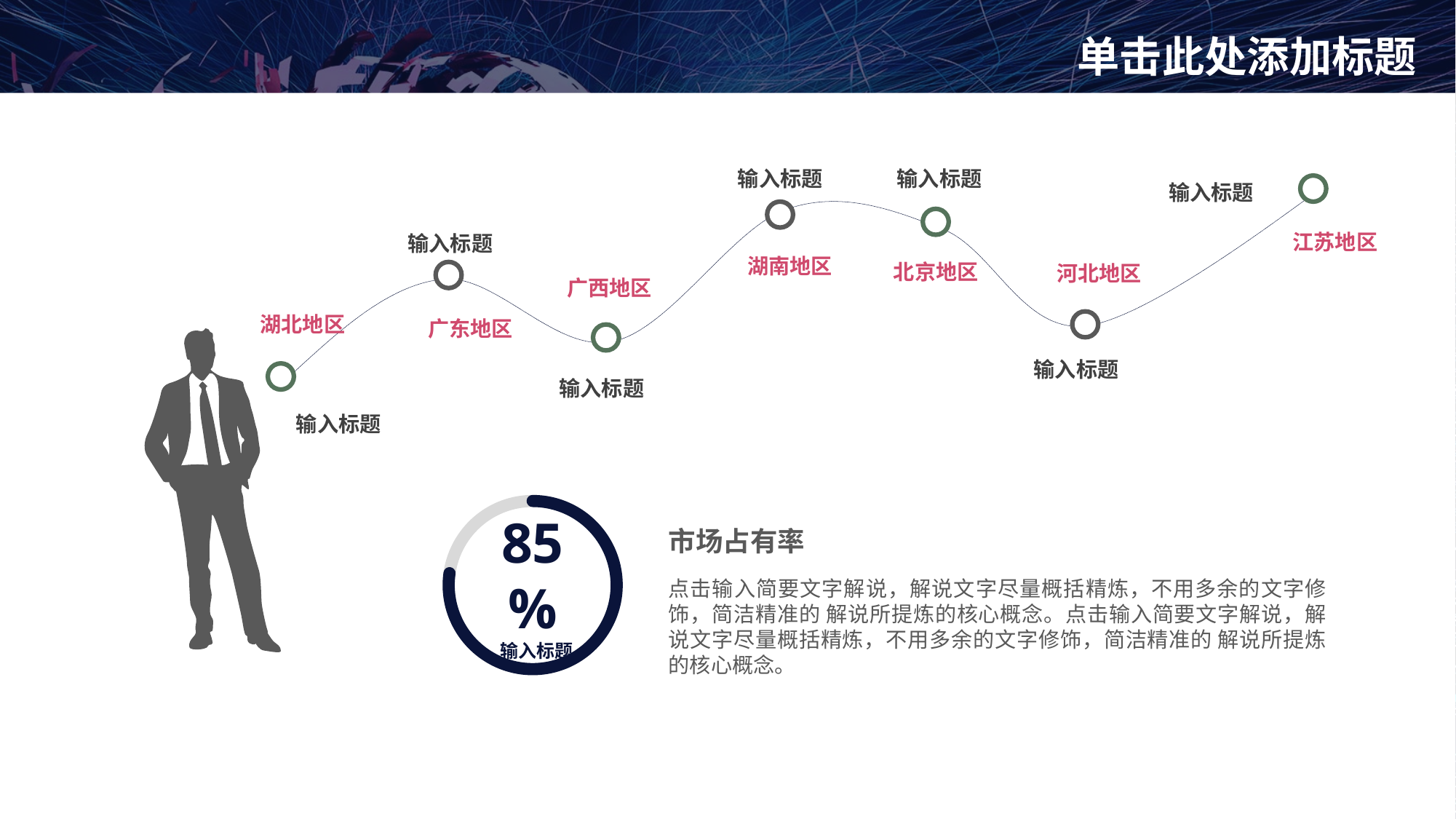

# 单击此处添加标题
输入标题
输入标题
输入标题

江苏地区
输入标题
湖南地区
北京地区
河北地区

广西地区
湖北地区
广东地区

输入标题

输入标题
输入标题
85%
 输入标题

市场占有率

点击输入简要文字解说，解说文字尽量概括精炼，不用多余的文字修饰，简洁精准的 解说所提炼的核心概念。点击输入简要文字解说，解说文字尽量概括精炼，不用多余的文字修饰，简洁精准的 解说所提炼的核心概念。